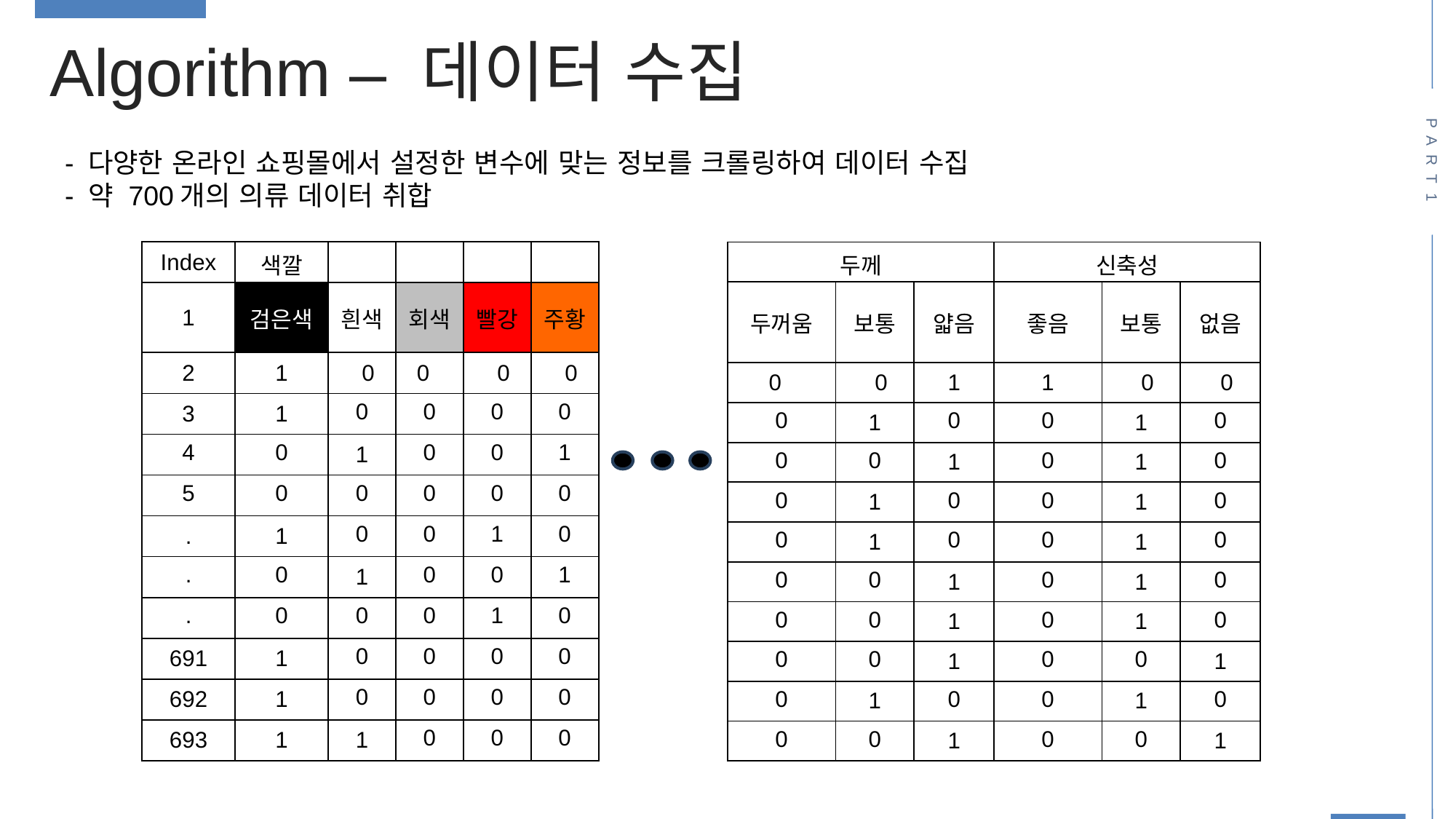

Algorithm – 데이터 수집
PART1
- 다양한 온라인 쇼핑몰에서 설정한 변수에 맞는 정보를 크롤링하여 데이터 수집
- 약 700개의 의류 데이터 취합

| Index | 색깔 |  |  |  |  |
| --- | --- | --- | --- | --- | --- |
| 1 | 검은색 | 흰색 | 회색 | 빨강 | 주황 |
| 2 | 1 | 0 | 0 | 0 | 0 |
| 3 | 1 | 0 | 0 | 0 | 0 |
| 4 | 0 | 1 | 0 | 0 | 1 |
| 5 | 0 | 0 | 0 | 0 | 0 |
| . | 1 | 0 | 0 | 1 | 0 |
| . | 0 | 1 | 0 | 0 | 1 |
| . | 0 | 0 | 0 | 1 | 0 |
| 691 | 1 | 0 | 0 | 0 | 0 |
| 692 | 1 | 0 | 0 | 0 | 0 |
| 693 | 1 | 1 | 0 | 0 | 0 |
| 두께 |  |  | 신축성 |  |  |
| --- | --- | --- | --- | --- | --- |
| 두꺼움 | 보통 | 얇음 | 좋음 | 보통 | 없음 |
| 0 | 0 | 1 | 1 | 0 | 0 |
| 0 | 1 | 0 | 0 | 1 | 0 |
| 0 | 0 | 1 | 0 | 1 | 0 |
| 0 | 1 | 0 | 0 | 1 | 0 |
| 0 | 1 | 0 | 0 | 1 | 0 |
| 0 | 0 | 1 | 0 | 1 | 0 |
| 0 | 0 | 1 | 0 | 1 | 0 |
| 0 | 0 | 1 | 0 | 0 | 1 |
| 0 | 1 | 0 | 0 | 1 | 0 |
| 0 | 0 | 1 | 0 | 0 | 1 |